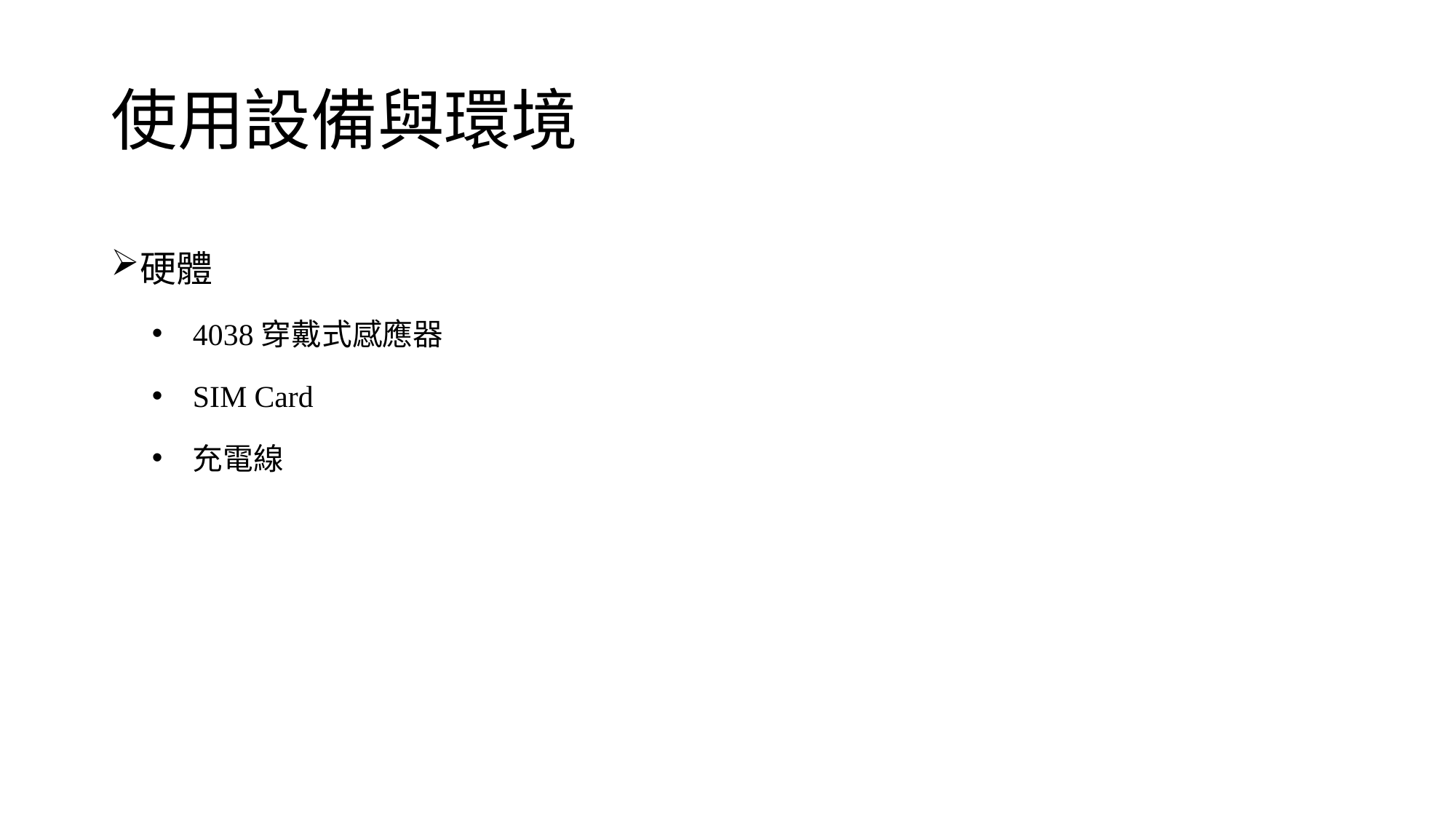

# 使用設備與環境
硬體
4038穿戴式感應器
SIM Card
充電線